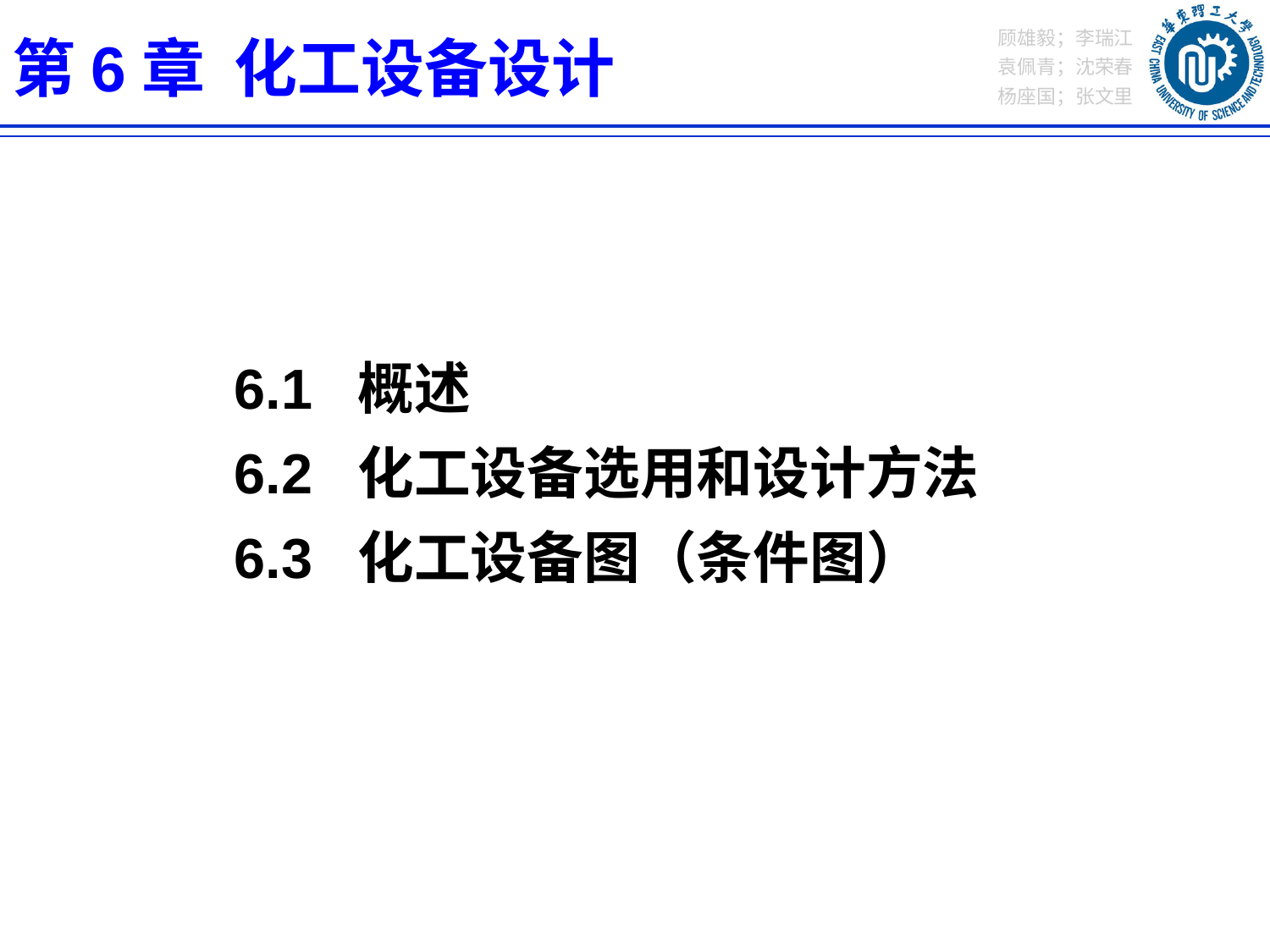

第6章  化工设备设计
6.1  概述
6.2  化工设备选用和设计方法
6.3  化工设备图（条件图）